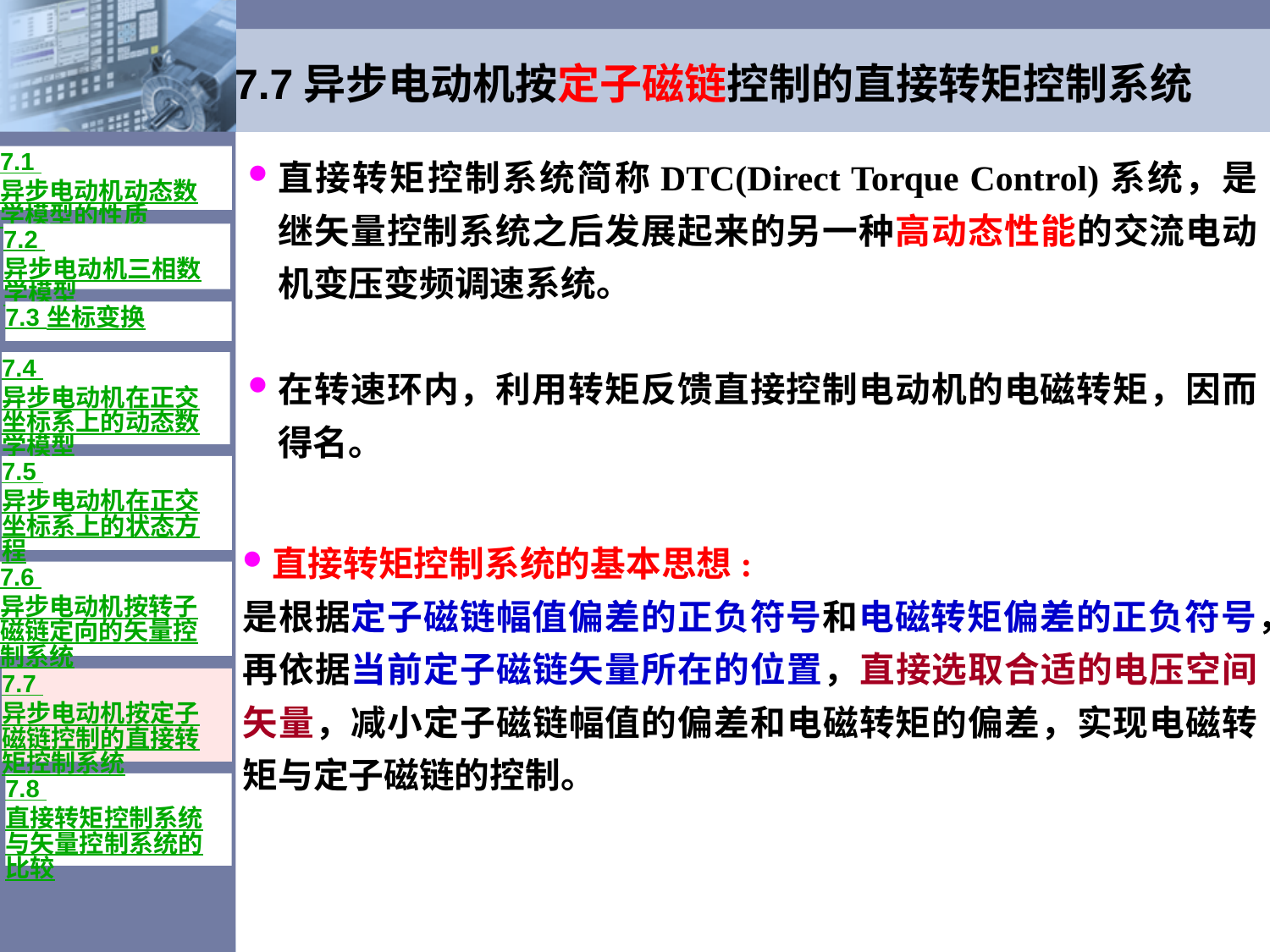

# 7.7异步电动机按定子磁链控制的直接转矩控制系统
直接转矩控制系统简称DTC(Direct Torque Control)系统，是继矢量控制系统之后发展起来的另一种高动态性能的交流电动机变压变频调速系统。

在转速环内，利用转矩反馈直接控制电动机的电磁转矩，因而得名。
7.1 异步电动机动态数学模型的性质
7.2 异步电动机三相数学模型
7.3 坐标变换
7.4 异步电动机在正交坐标系上的动态数学模型

7.5 异步电动机在正交坐标系上的状态方程

直接转矩控制系统的基本思想:
是根据定子磁链幅值偏差的正负符号和电磁转矩偏差的正负符号，再依据当前定子磁链矢量所在的位置，直接选取合适的电压空间矢量，减小定子磁链幅值的偏差和电磁转矩的偏差，实现电磁转矩与定子磁链的控制。
7.6 异步电动机按转子磁链定向的矢量控制系统
7.7 异步电动机按定子磁链控制的直接转矩控制系统
7.8 直接转矩控制系统与矢量控制系统的比较